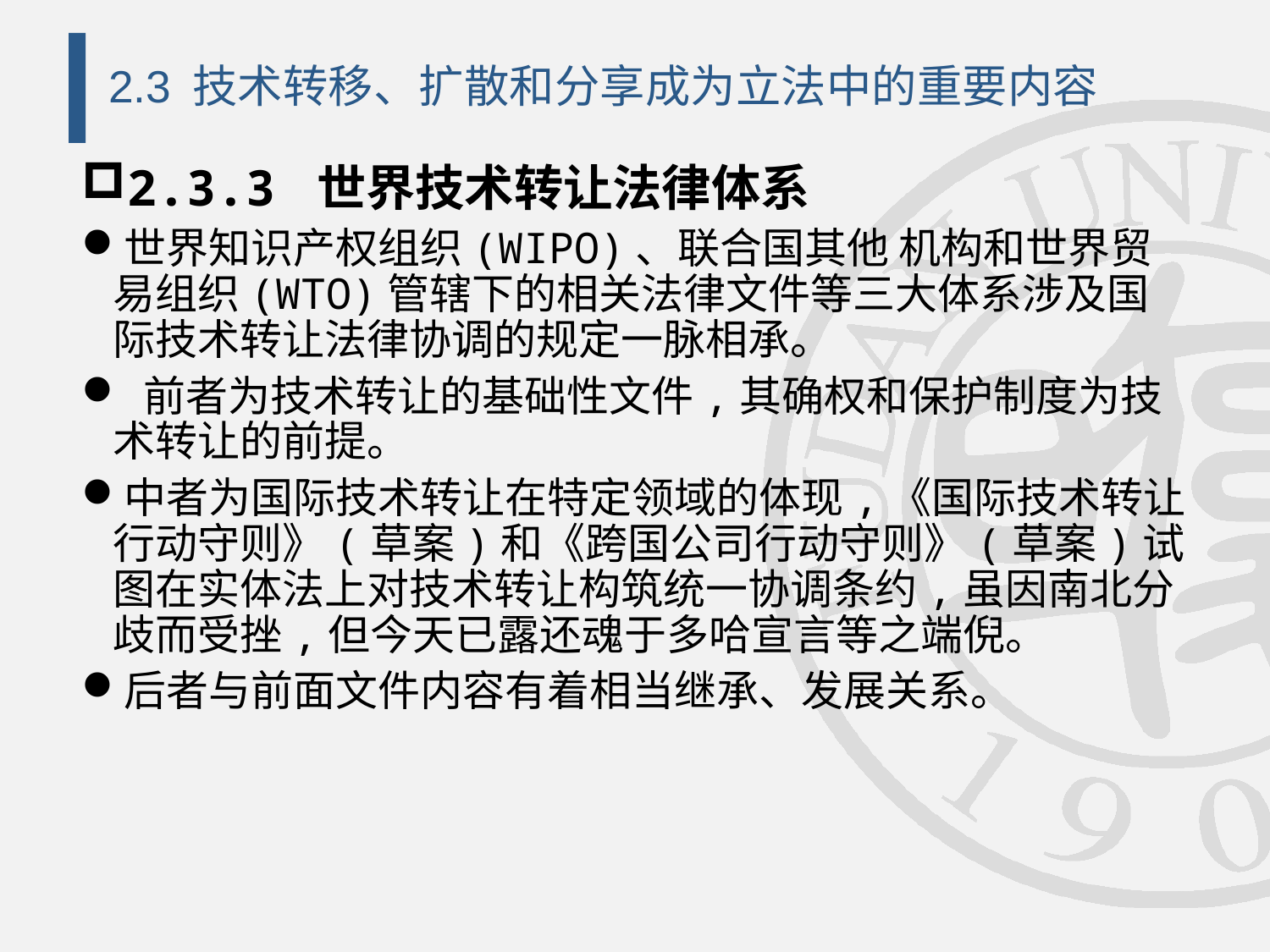

# 2.3 技术转移、扩散和分享成为立法中的重要内容
2.3.3 世界技术转让法律体系
世界知识产权组织(WIPO)、联合国其他 机构和世界贸易组织(WTO)管辖下的相关法律文件等三大体系涉及国际技术转让法律协调的规定一脉相承。
 前者为技术转让的基础性文件,其确权和保护制度为技术转让的前提。
中者为国际技术转让在特定领域的体现,《国际技术转让行动守则》(草案)和《跨国公司行动守则》(草案)试图在实体法上对技术转让构筑统一协调条约,虽因南北分歧而受挫,但今天已露还魂于多哈宣言等之端倪。
后者与前面文件内容有着相当继承、发展关系。